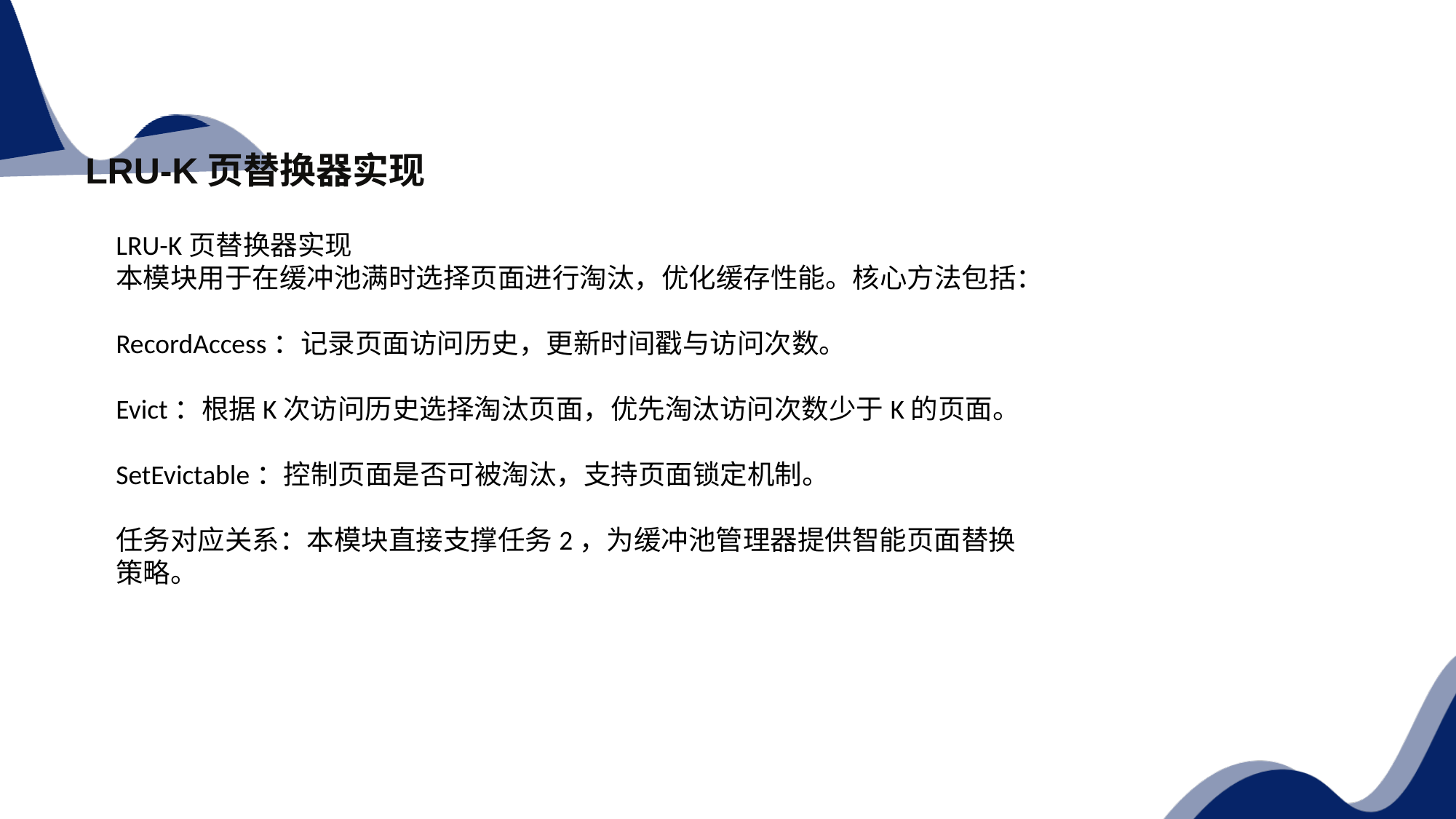

LRU-K页替换器实现
LRU-K页替换器实现
本模块用于在缓冲池满时选择页面进行淘汰，优化缓存性能。核心方法包括：

RecordAccess：记录页面访问历史，更新时间戳与访问次数。

Evict：根据K次访问历史选择淘汰页面，优先淘汰访问次数少于K的页面。

SetEvictable：控制页面是否可被淘汰，支持页面锁定机制。

任务对应关系：本模块直接支撑任务2，为缓冲池管理器提供智能页面替换策略。